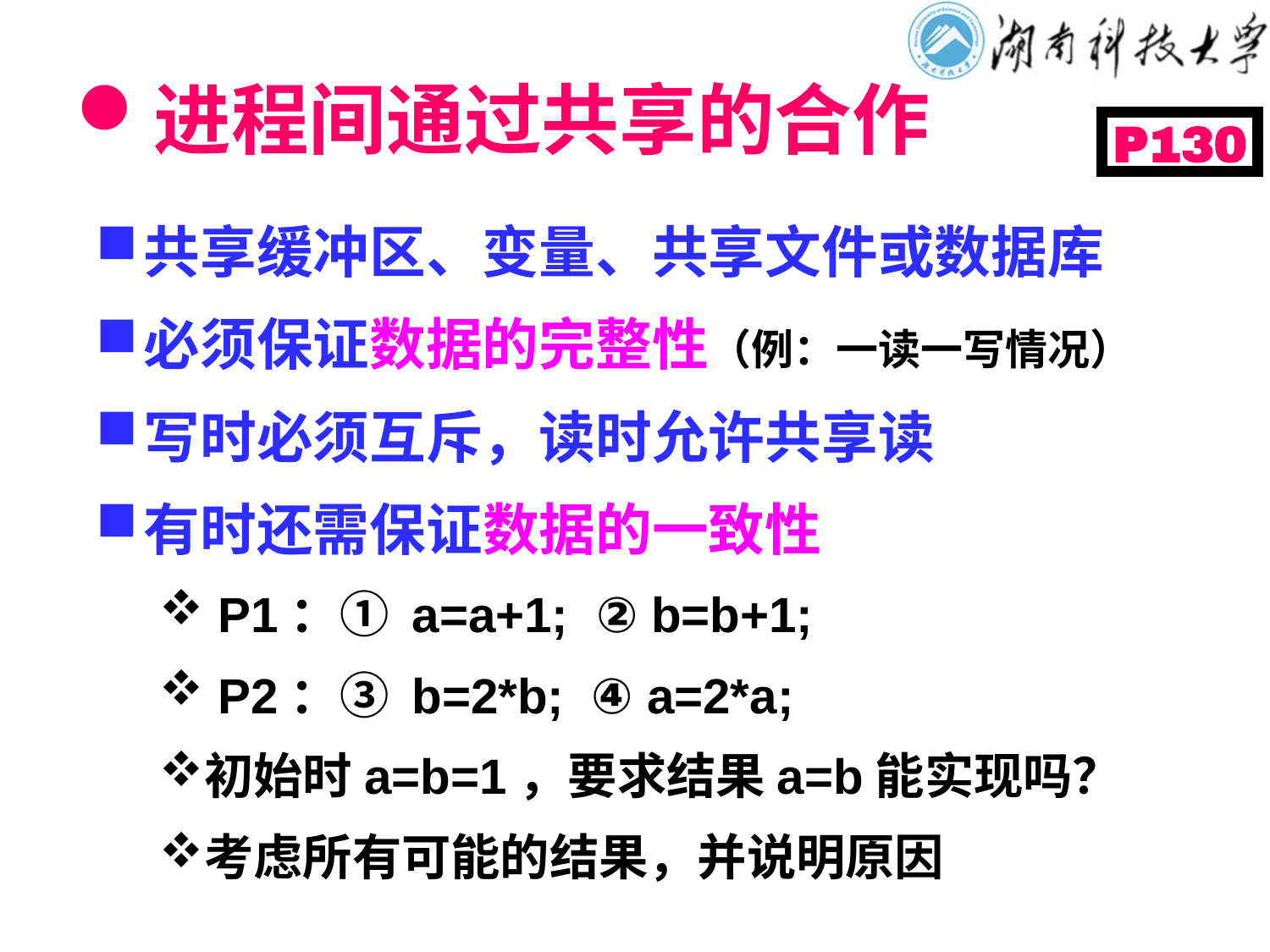

# 进程间通过共享的合作
P130
共享缓冲区、变量、共享文件或数据库
必须保证数据的完整性（例：一读一写情况）
写时必须互斥，读时允许共享读
有时还需保证数据的一致性
 P1：① a=a+1;  ② b=b+1;
 P2：③ b=2*b;  ④ a=2*a;
初始时a=b=1，要求结果a=b能实现吗？
考虑所有可能的结果，并说明原因